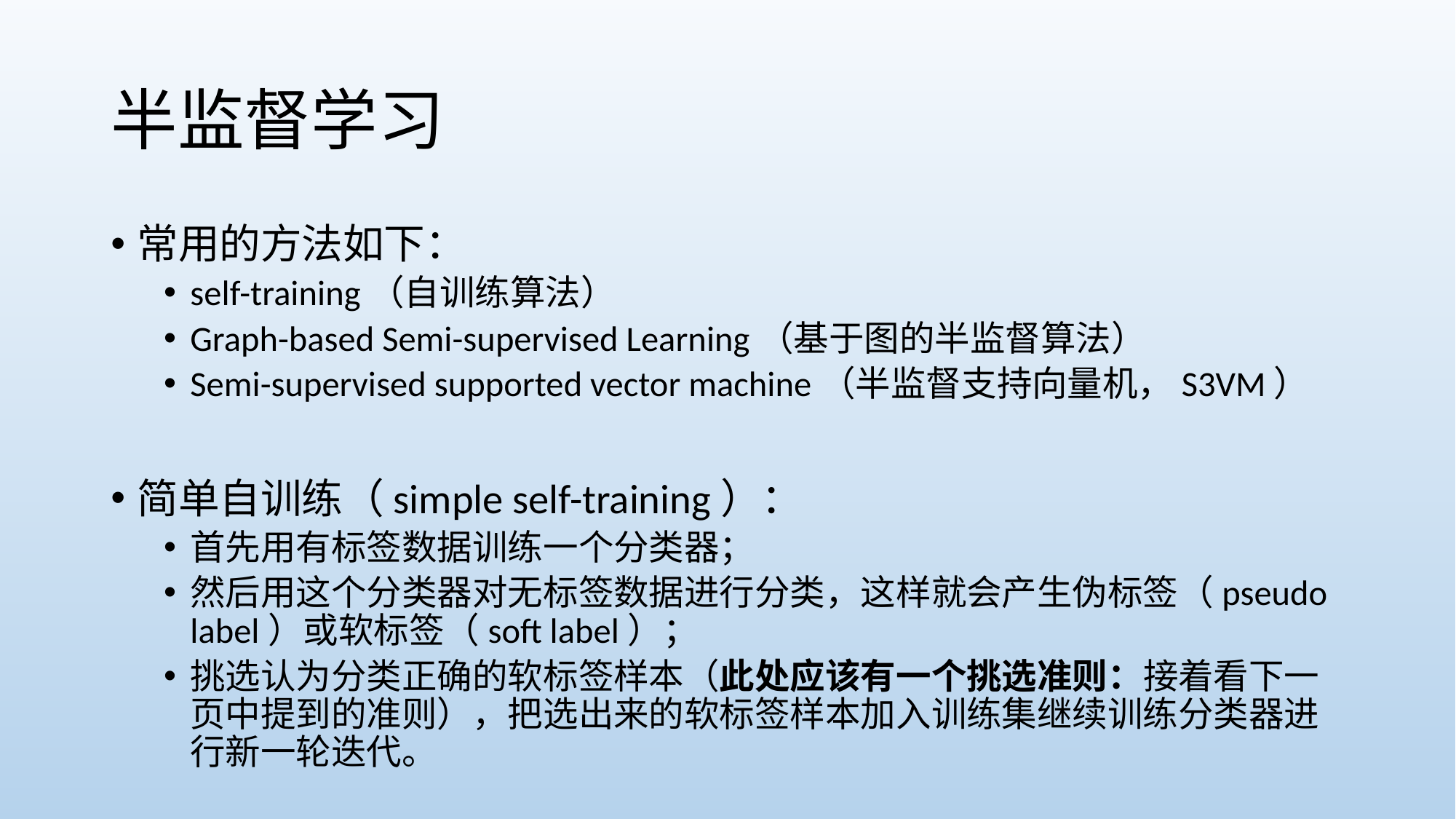

# 半监督学习
常用的方法如下：
self-training（自训练算法）
Graph-based Semi-supervised Learning（基于图的半监督算法）
Semi-supervised supported vector machine（半监督支持向量机，S3VM）

简单自训练（simple self-training）：
首先用有标签数据训练一个分类器；
然后用这个分类器对无标签数据进行分类，这样就会产生伪标签（pseudo label）或软标签（soft label）；
挑选认为分类正确的软标签样本（此处应该有一个挑选准则：接着看下一页中提到的准则），把选出来的软标签样本加入训练集继续训练分类器进行新一轮迭代。